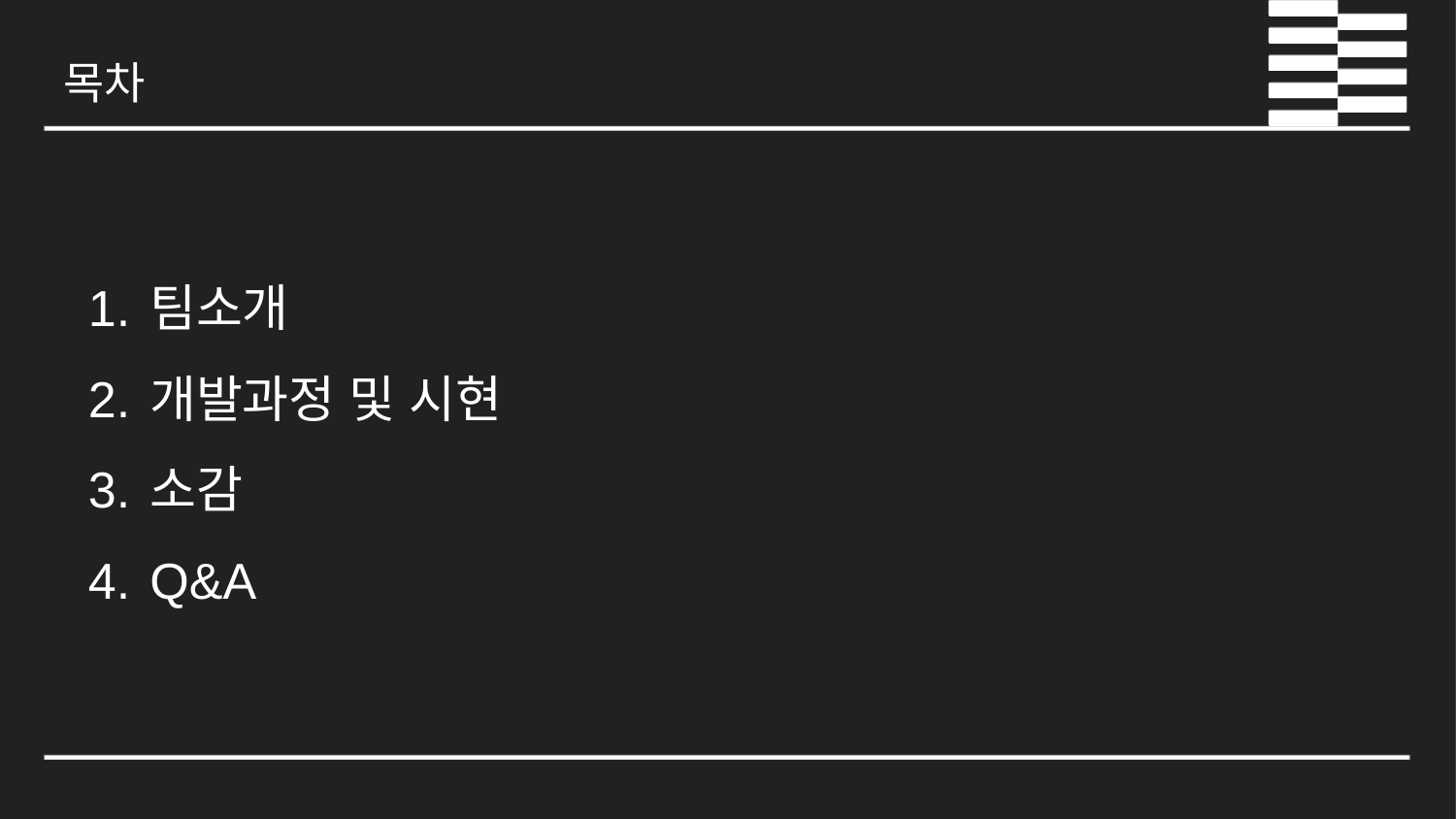

목차

팀소개
개발과정 및 시현
소감
Q&A